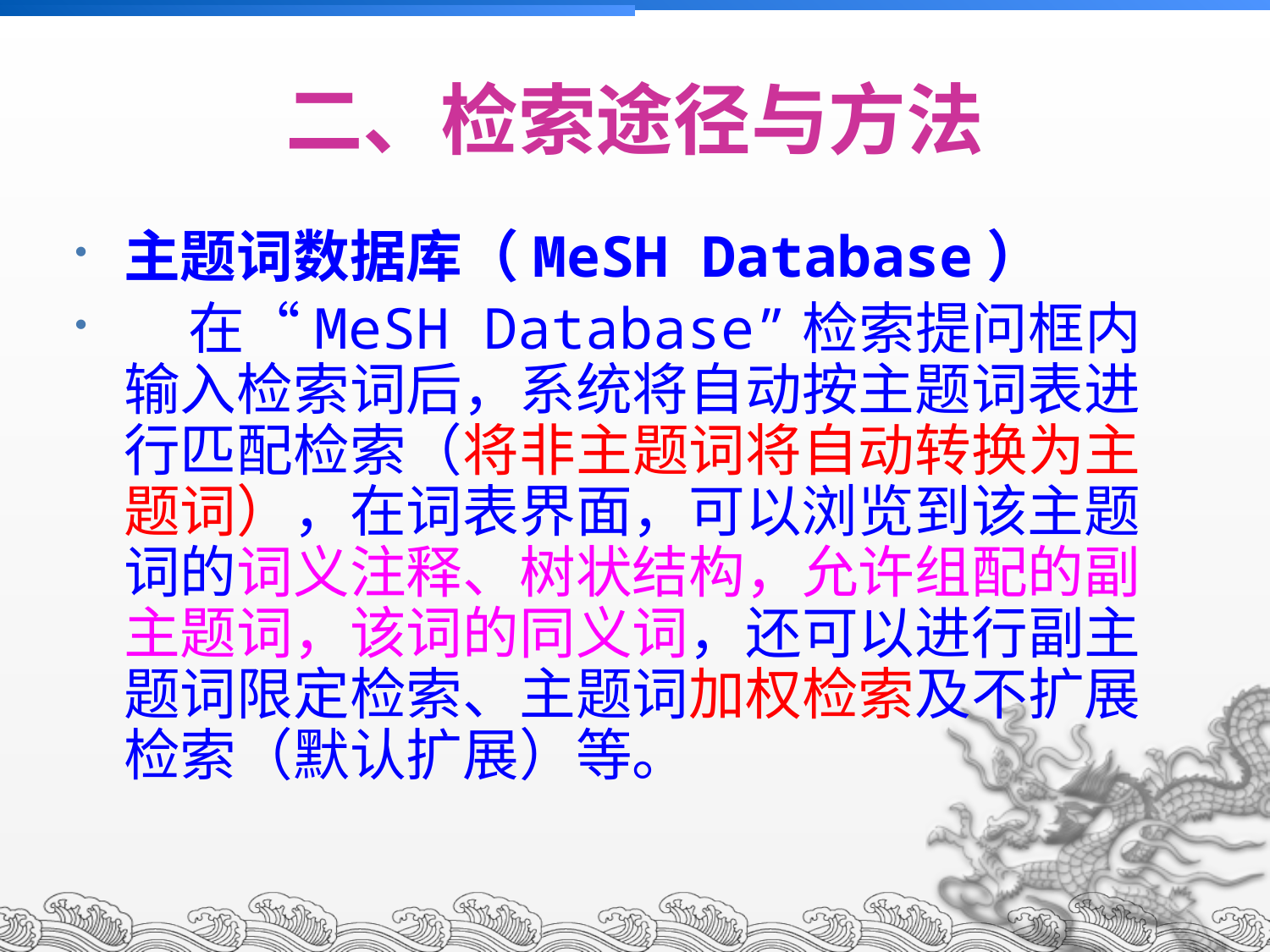

二、检索途径与方法
主题词数据库（MeSH Database）
    在“MeSH Database”检索提问框内输入检索词后，系统将自动按主题词表进行匹配检索（将非主题词将自动转换为主题词），在词表界面，可以浏览到该主题词的词义注释、树状结构，允许组配的副主题词，该词的同义词，还可以进行副主题词限定检索、主题词加权检索及不扩展检索（默认扩展）等。